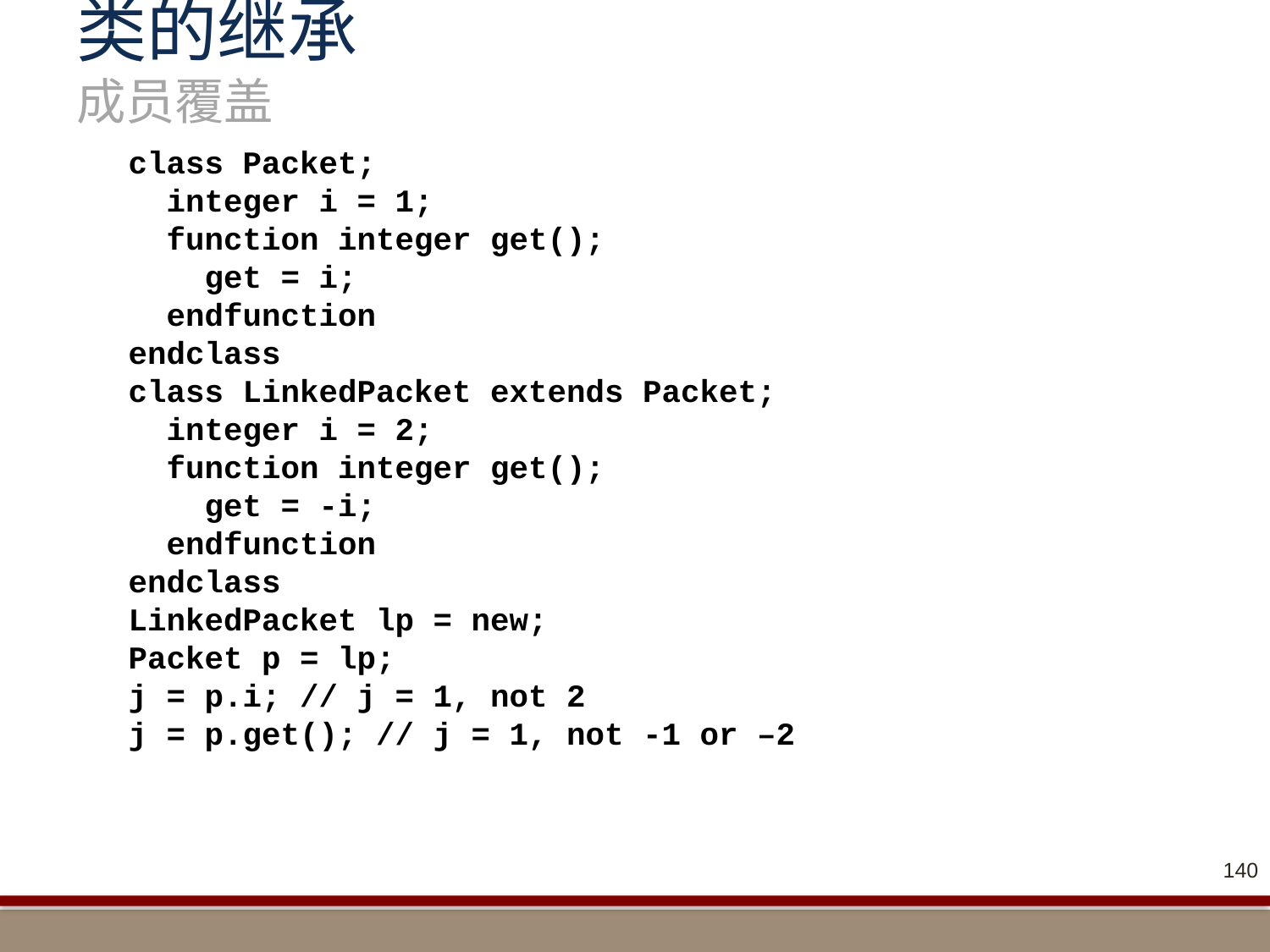

# 类的继承 成员覆盖
class Packet;
  integer i = 1;
  function integer get();
    get = i;
  endfunction
endclass
class LinkedPacket extends Packet;
  integer i = 2;
  function integer get();
    get = -i;
  endfunction
endclass
LinkedPacket lp = new;
Packet p = lp;
j = p.i; // j = 1, not 2
j = p.get(); // j = 1, not -1 or –2
140